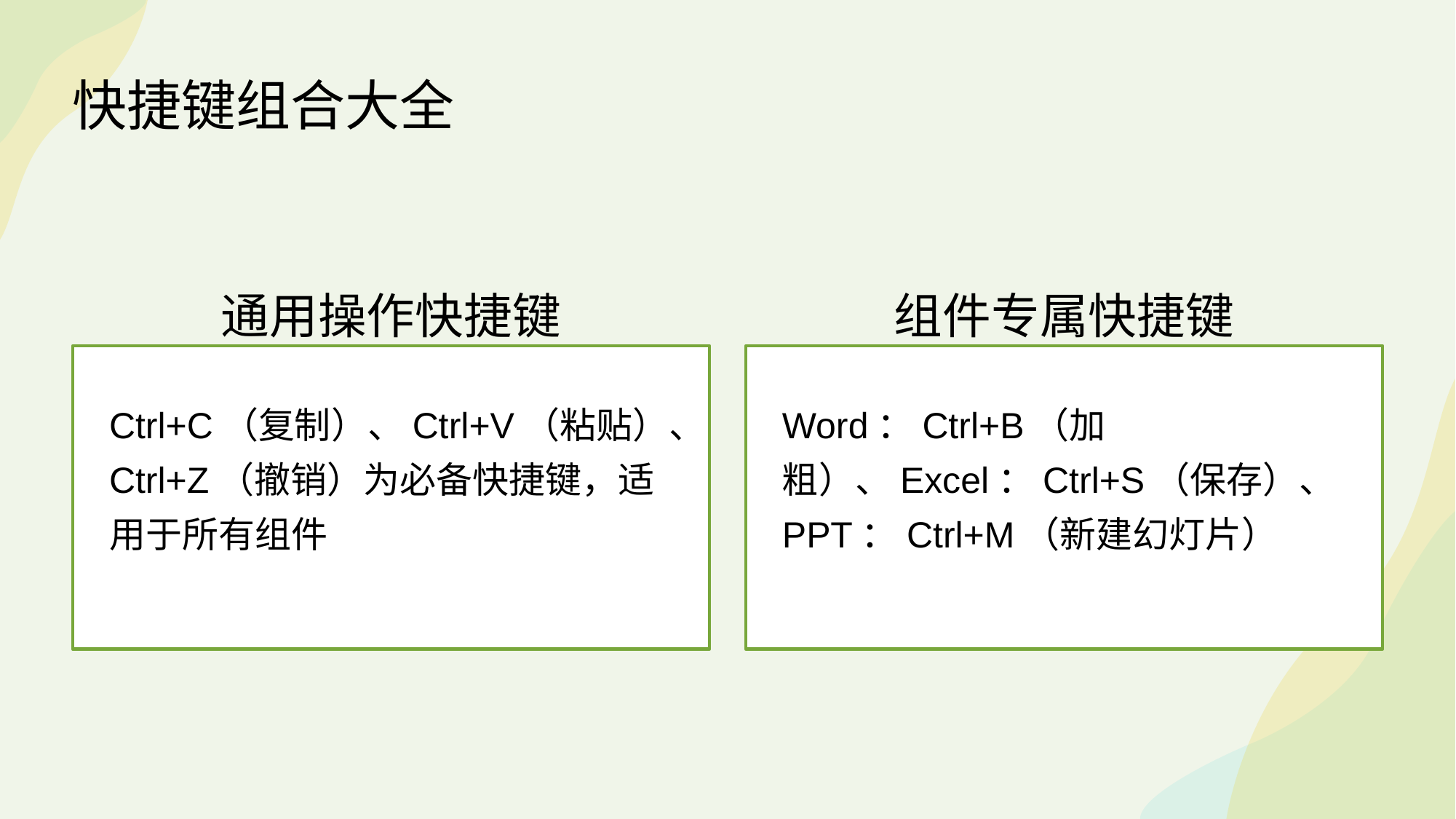

快捷键组合大全
通用操作快捷键
组件专属快捷键

Ctrl+C（复制）、Ctrl+V（粘贴）、Ctrl+Z（撤销）为必备快捷键，适用于所有组件
Word：Ctrl+B（加粗）、Excel：Ctrl+S（保存）、PPT：Ctrl+M（新建幻灯片）